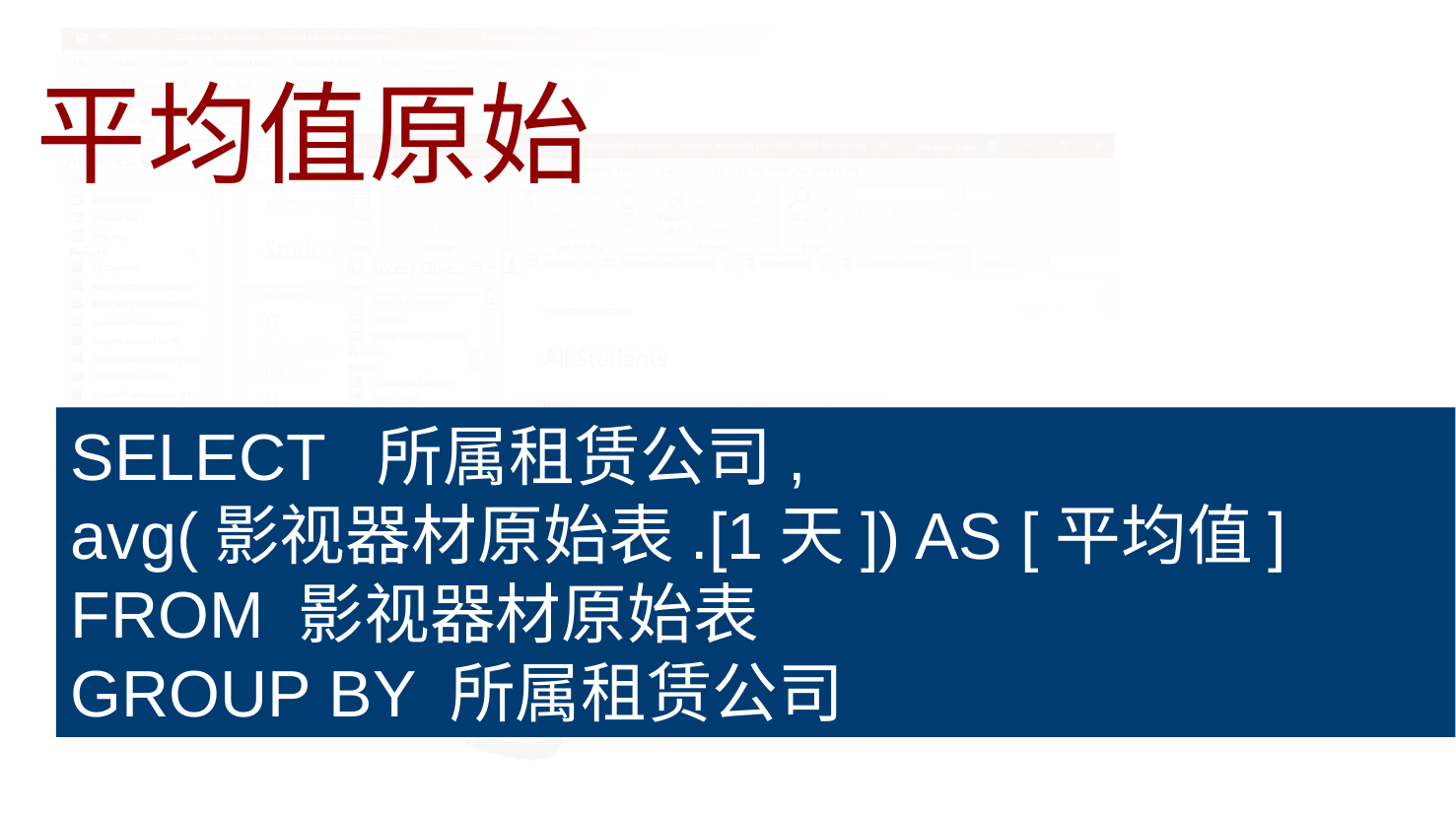

平均值原始
SELECT  所属租赁公司,
avg(影视器材原始表.[1天]) AS [平均值]
FROM 影视器材原始表
GROUP BY 所属租赁公司
#